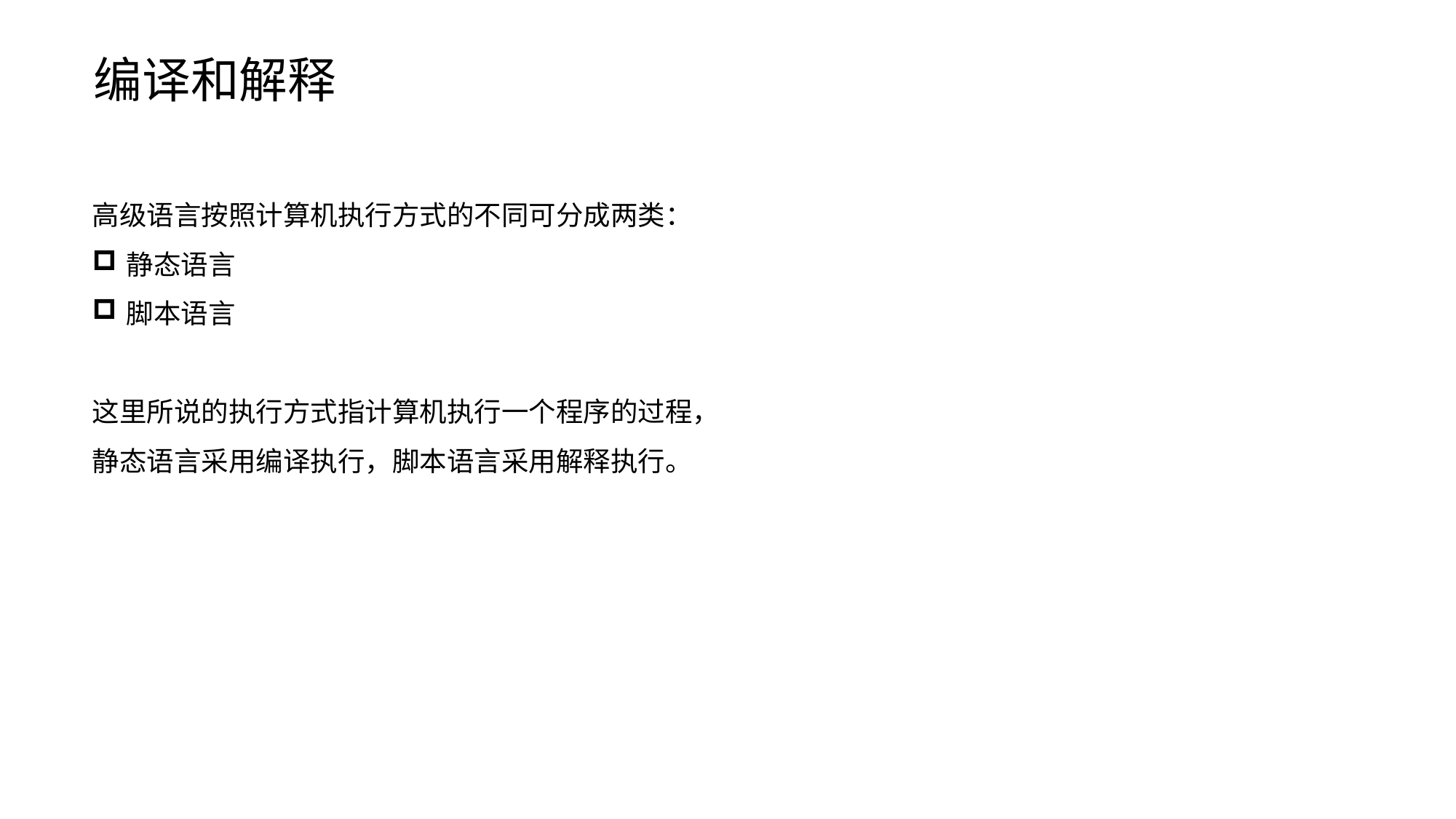

编译和解释
高级语言按照计算机执行方式的不同可分成两类：
静态语言
脚本语言

这里所说的执行方式指计算机执行一个程序的过程，静态语言采用编译执行，脚本语言采用解释执行。